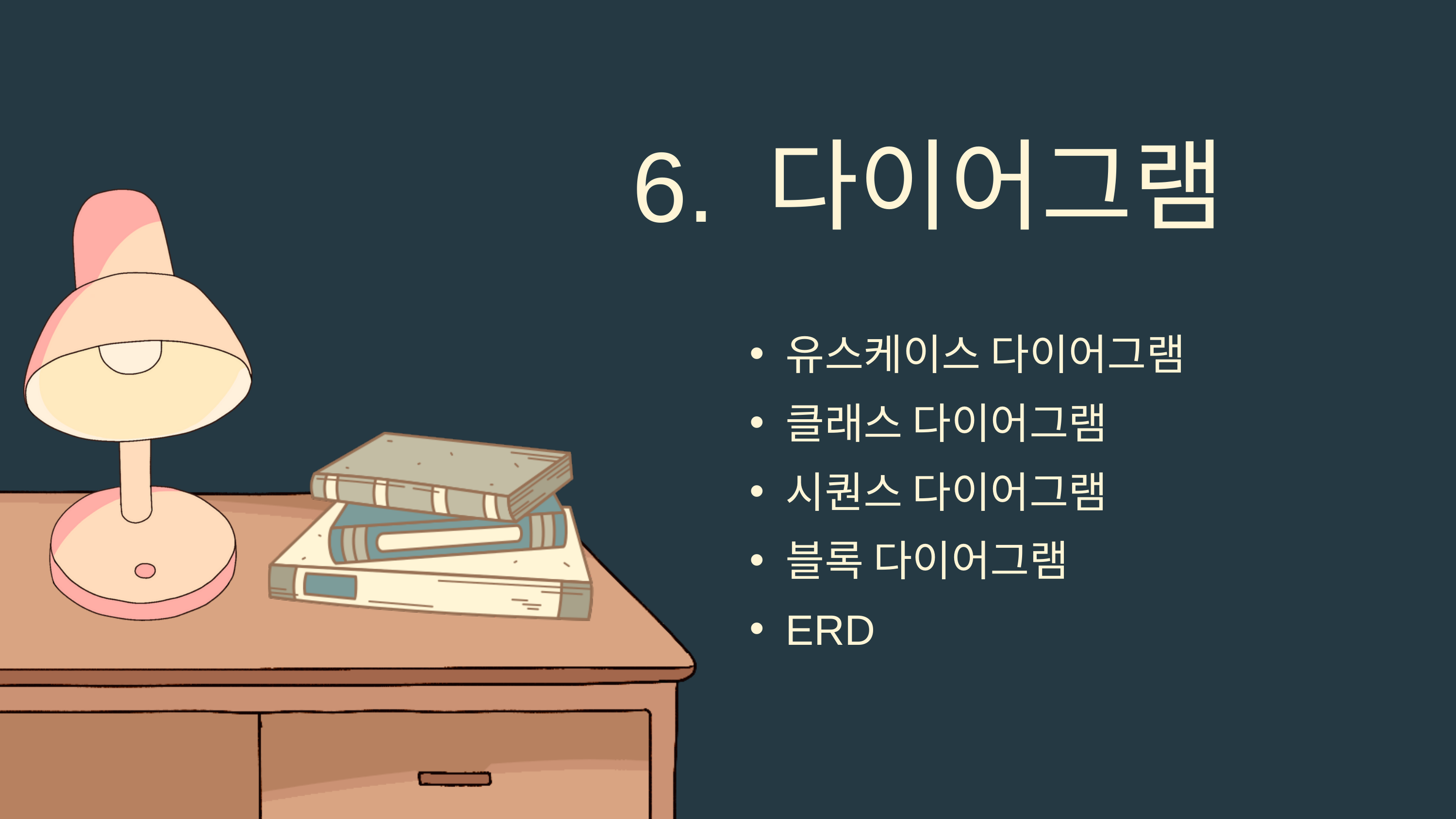

6. 다이어그램

유스케이스 다이어그램
클래스 다이어그램
시퀀스 다이어그램
블록 다이어그램
ERD